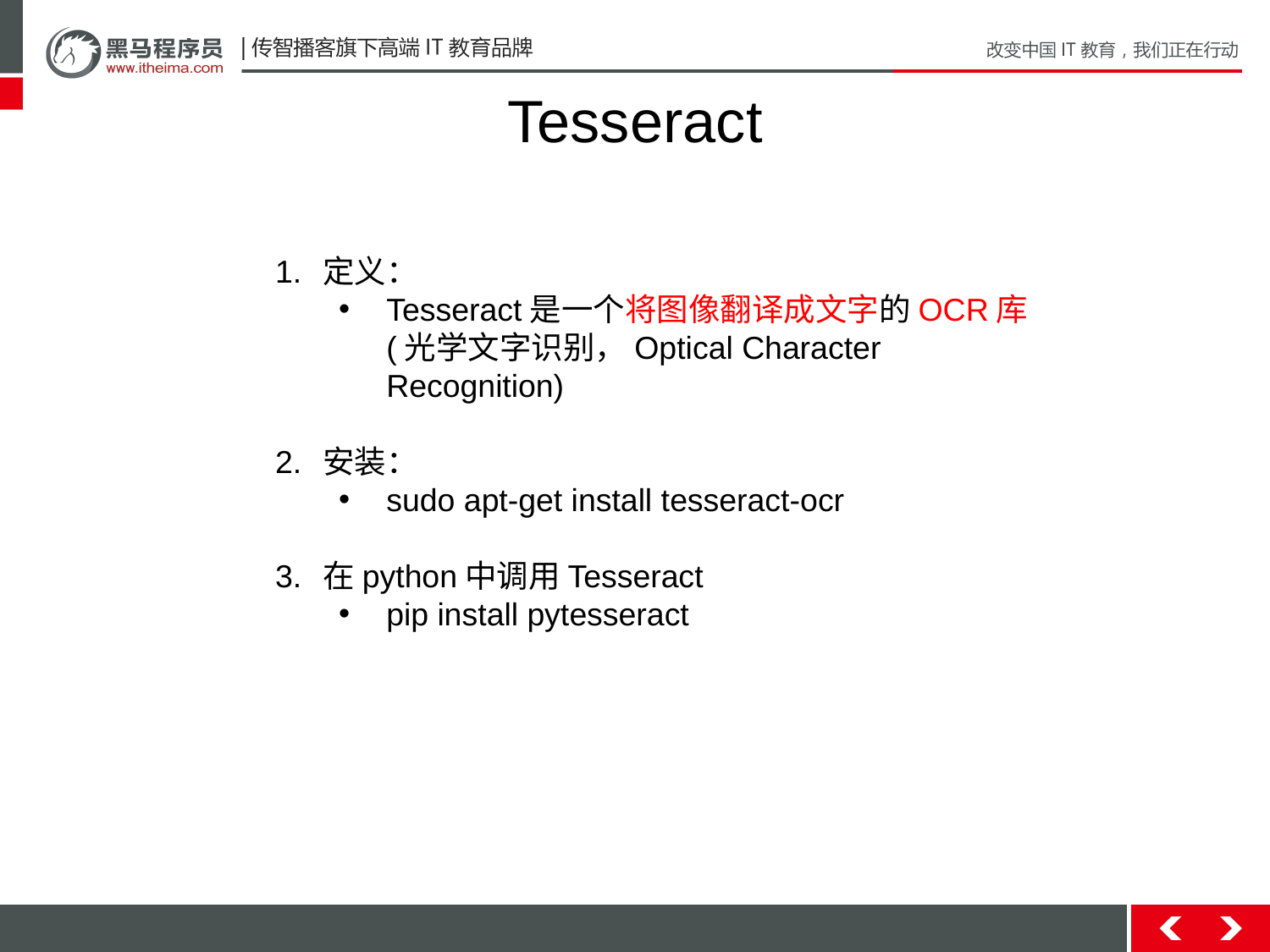

# Tesseract
定义：
Tesseract是一个将图像翻译成文字的OCR库(光学文字识别，Optical Character Recognition)

安装：
sudo apt-get install tesseract-ocr

在python中调用Tesseract
pip install pytesseract